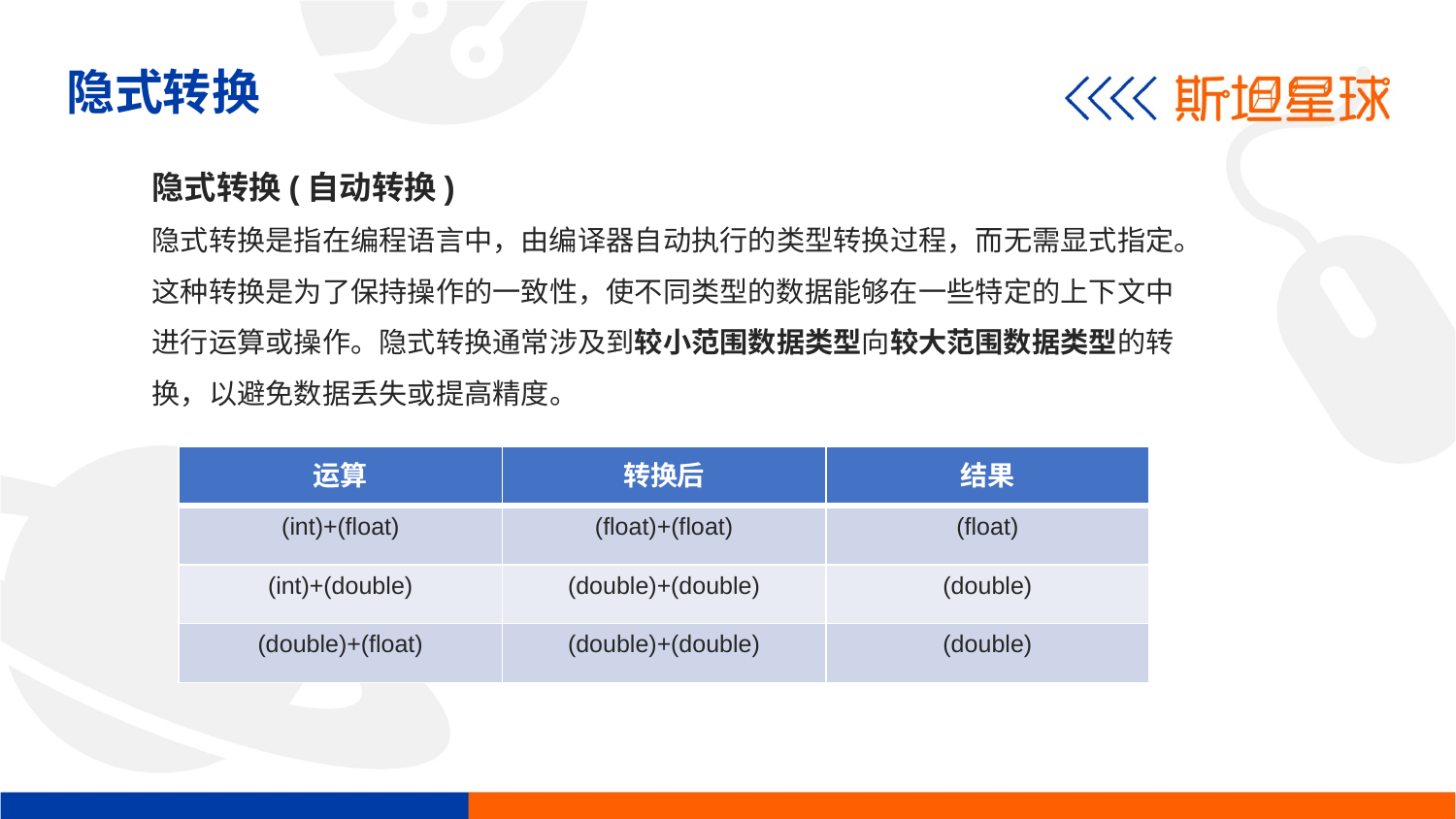

隐式转换
隐式转换(自动转换)
隐式转换是指在编程语言中，由编译器自动执行的类型转换过程，而无需显式指定。这种转换是为了保持操作的一致性，使不同类型的数据能够在一些特定的上下文中进行运算或操作。隐式转换通常涉及到较小范围数据类型向较大范围数据类型的转换，以避免数据丢失或提高精度。
| 运算 | 转换后 | 结果 |
| --- | --- | --- |
| (int)+(float) | (float)+(float) | (float) |
| (int)+(double) | (double)+(double) | (double) |
| (double)+(float) | (double)+(double) | (double) |